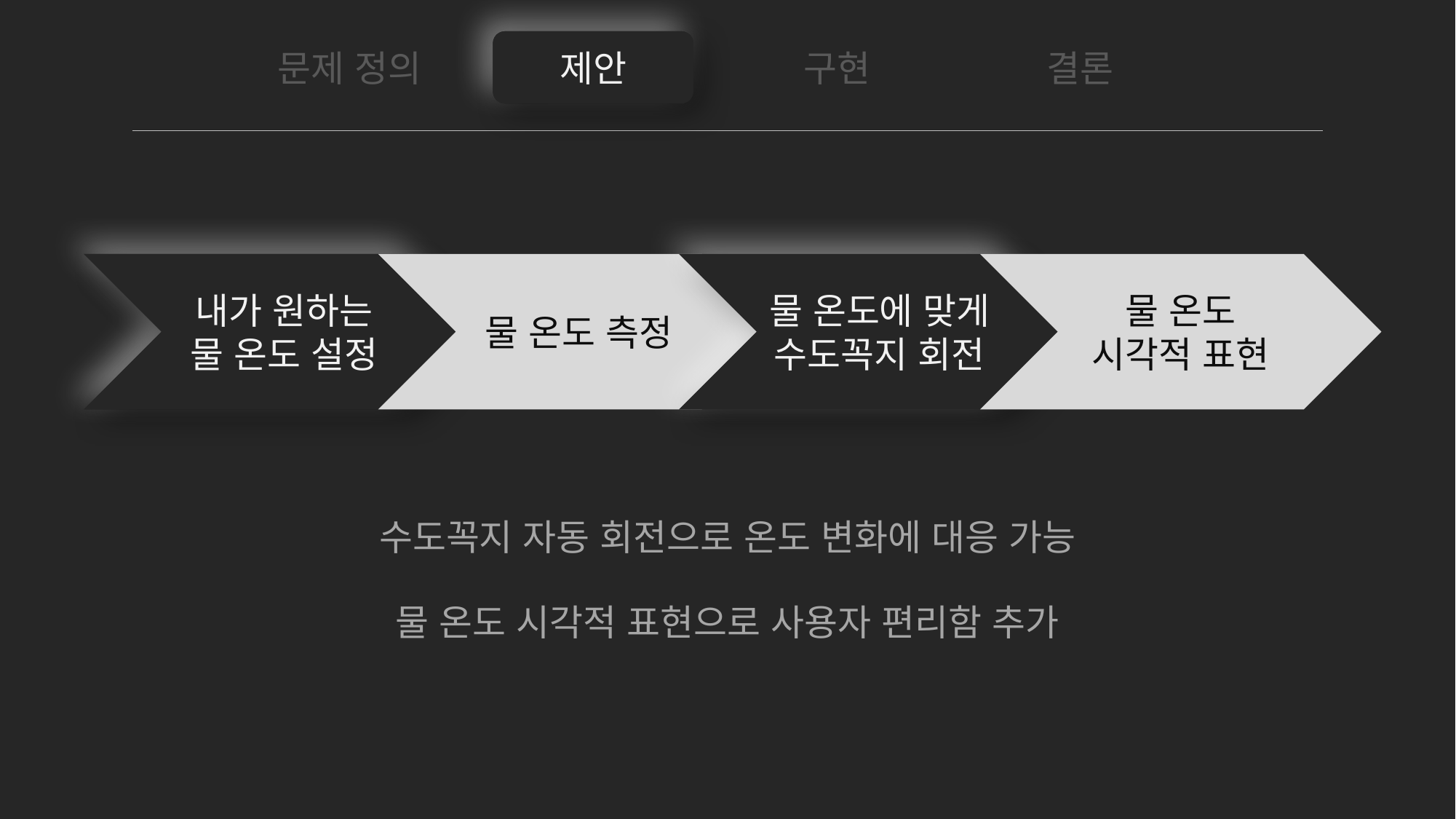

제안
문제 정의
문제 정의
구현
결론
제안
물 온도에 맞게 수도꼭지 회전
물 온도 측정
내가 원하는
물 온도 설정

물 온도
시각적 표현
수도꼭지 자동 회전으로 온도 변화에 대응 가능
물 온도 시각적 표현으로 사용자 편리함 추가